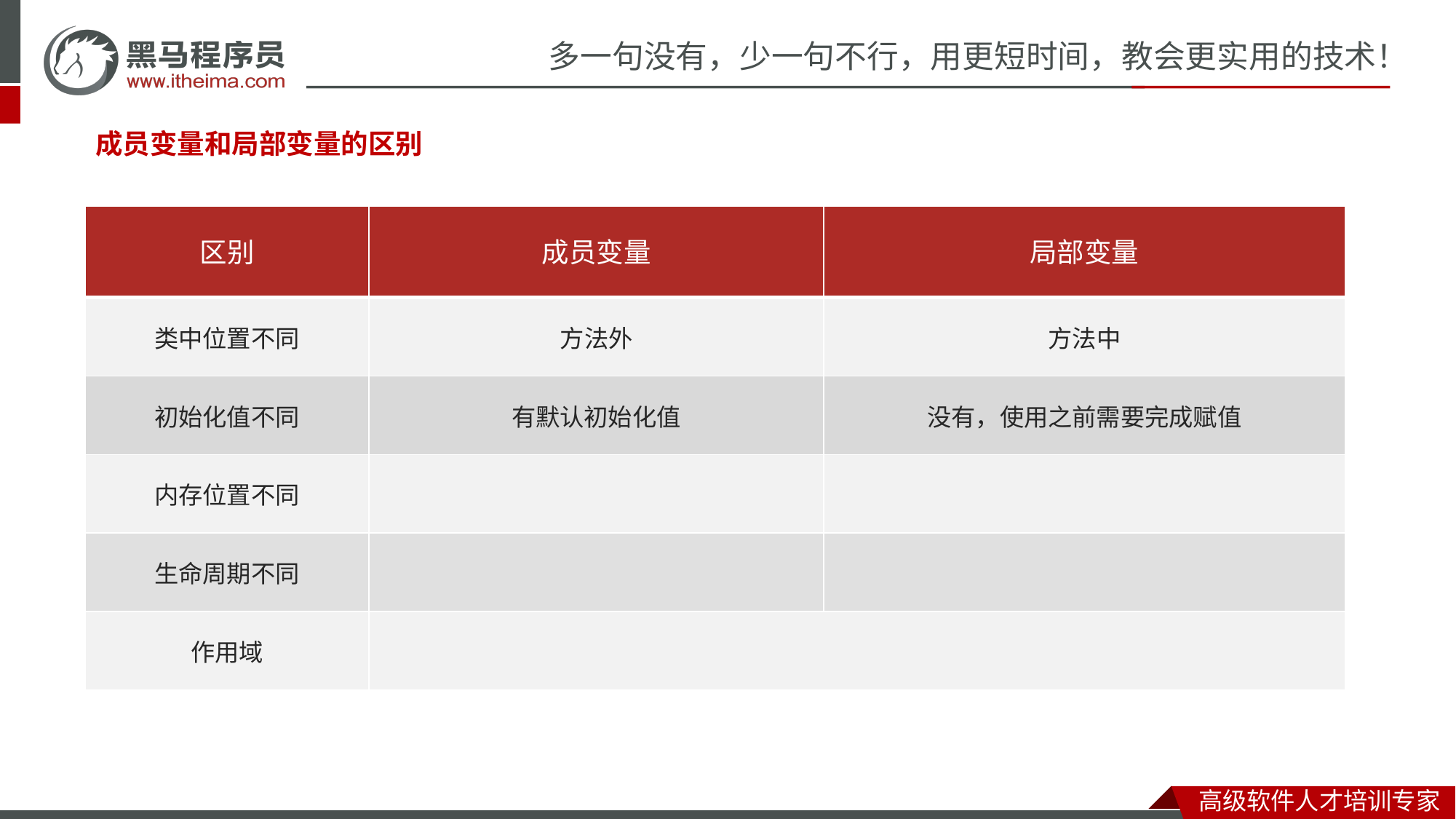

#
成员变量和局部变量的区别

| 区别 | 成员变量 | 局部变量 |
| --- | --- | --- |
| 类中位置不同 | 方法外 | 方法中 |
| 初始化值不同 | 有默认初始化值 | 没有，使用之前需要完成赋值 |
| 内存位置不同 |  |  |
| 生命周期不同 |  |  |
| 作用域 |  |  |